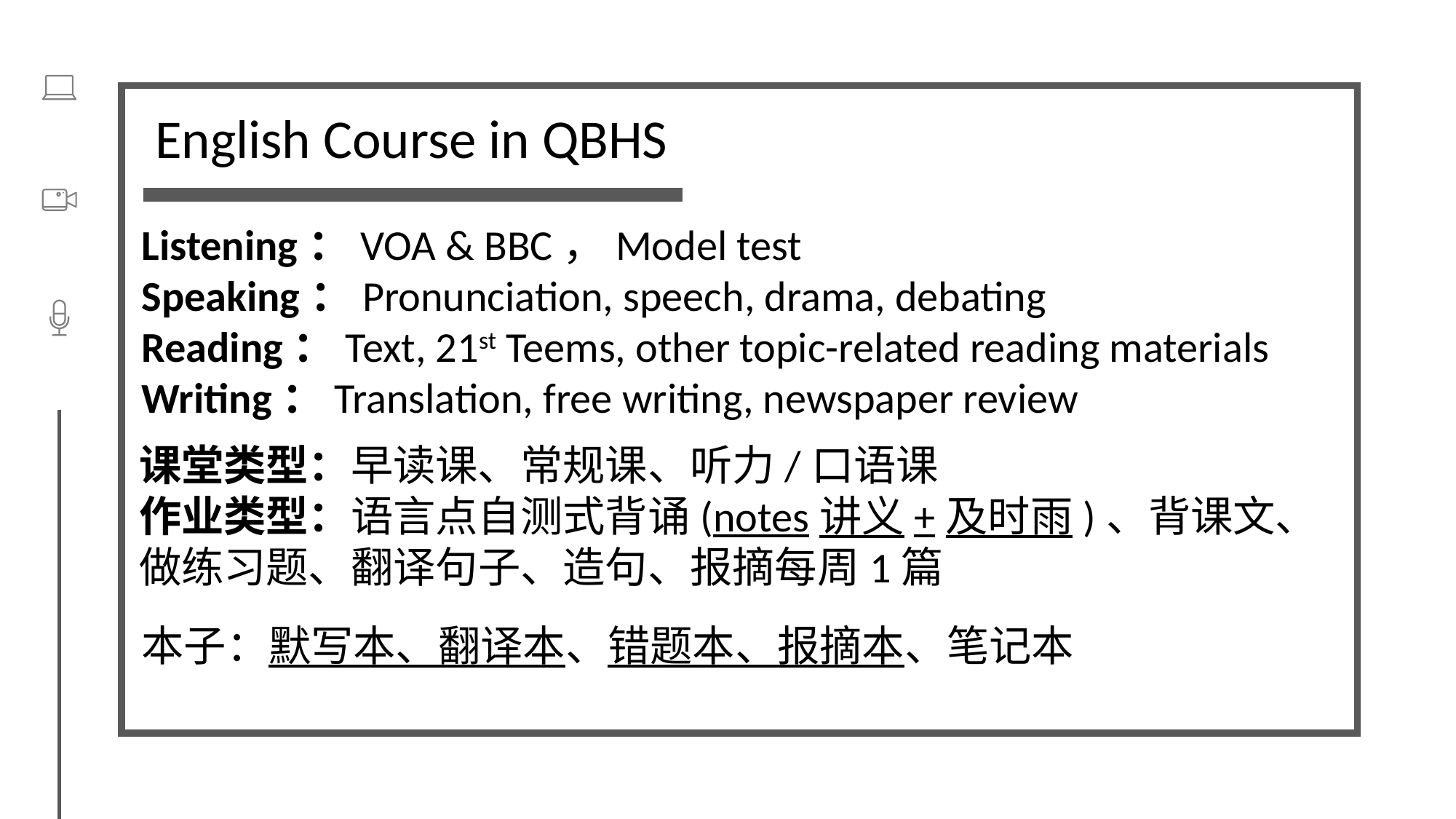

English Course in QBHS

Listening：VOA & BBC，Model test
Speaking：Pronunciation, speech, drama, debating
Reading：Text, 21st Teems, other topic-related reading materials
Writing：Translation, free writing, newspaper review
课堂类型：早读课、常规课、听力/口语课
作业类型：语言点自测式背诵(notes讲义+及时雨)、背课文、做练习题、翻译句子、造句、报摘每周1篇
本子：默写本、翻译本、错题本、报摘本、笔记本